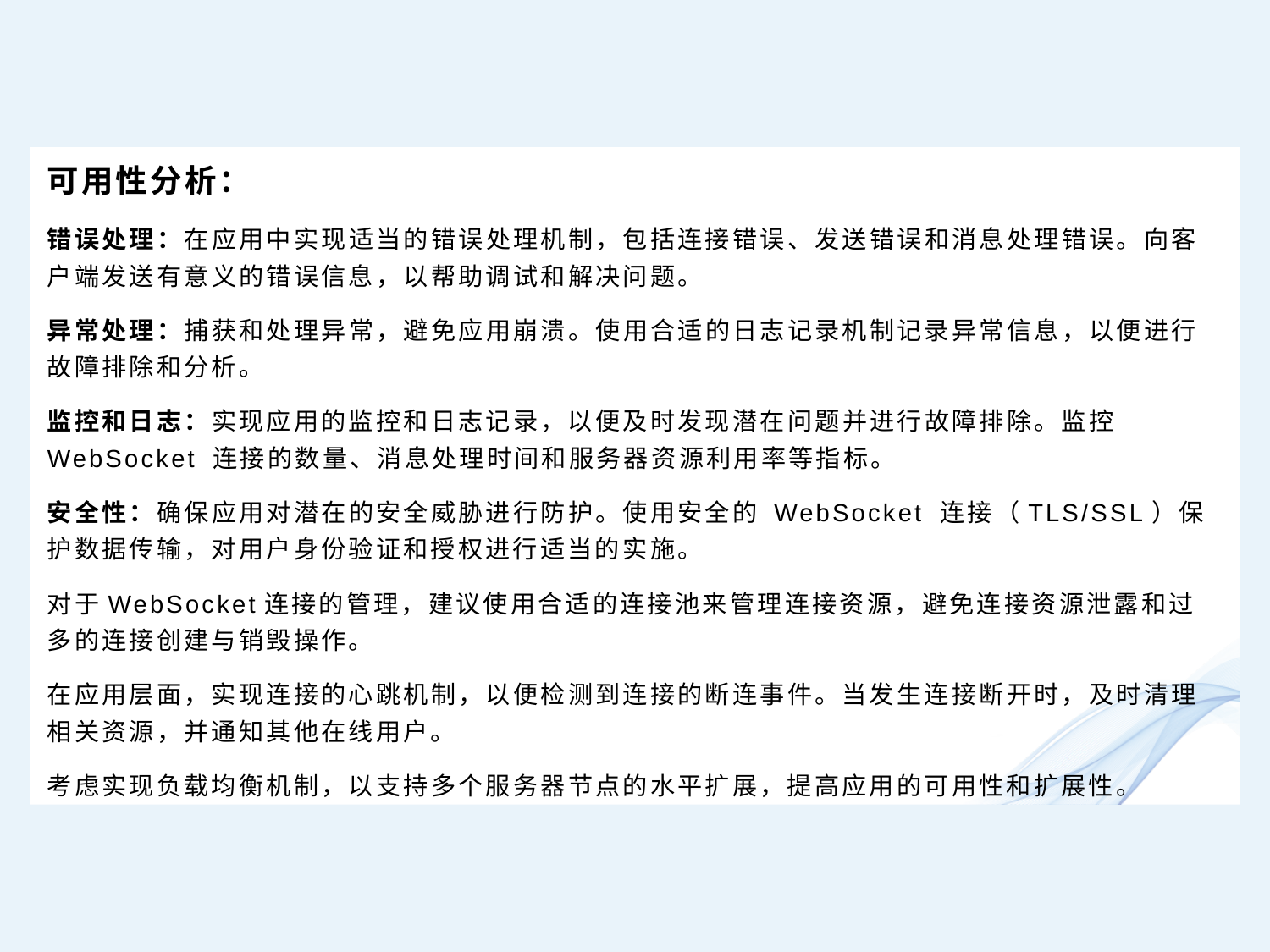

可用性分析：
错误处理：在应用中实现适当的错误处理机制，包括连接错误、发送错误和消息处理错误。向客户端发送有意义的错误信息，以帮助调试和解决问题。
异常处理：捕获和处理异常，避免应用崩溃。使用合适的日志记录机制记录异常信息，以便进行故障排除和分析。
监控和日志：实现应用的监控和日志记录，以便及时发现潜在问题并进行故障排除。监控 WebSocket 连接的数量、消息处理时间和服务器资源利用率等指标。
安全性：确保应用对潜在的安全威胁进行防护。使用安全的 WebSocket 连接（TLS/SSL）保护数据传输，对用户身份验证和授权进行适当的实施。
对于WebSocket连接的管理，建议使用合适的连接池来管理连接资源，避免连接资源泄露和过多的连接创建与销毁操作。
在应用层面，实现连接的心跳机制，以便检测到连接的断连事件。当发生连接断开时，及时清理相关资源，并通知其他在线用户。
考虑实现负载均衡机制，以支持多个服务器节点的水平扩展，提高应用的可用性和扩展性。